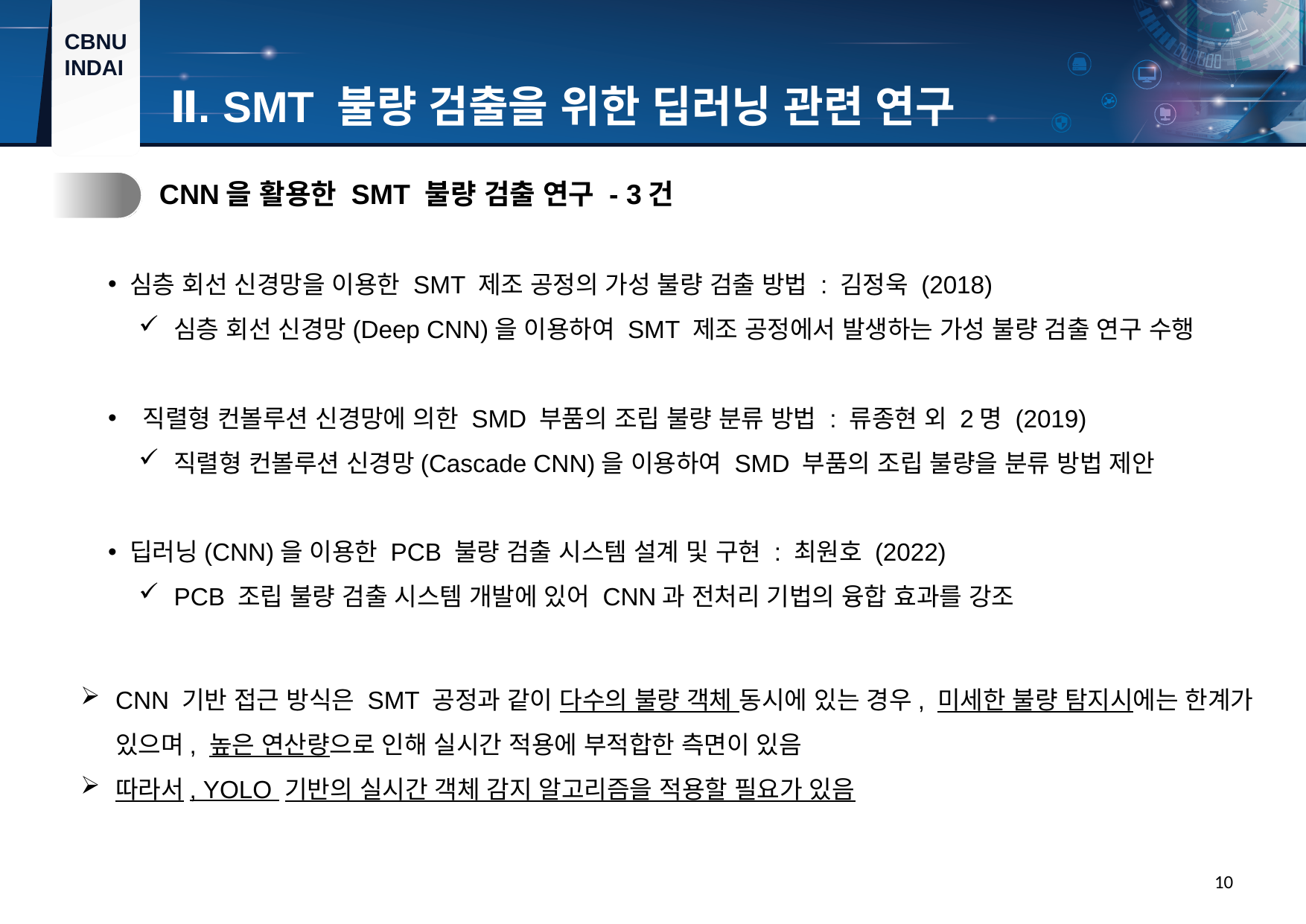

Ⅱ. SMT 불량 검출을 위한 딥러닝 관련 연구

1.
CNN을 활용한 SMT 불량 검출 연구 - 3건
심층 회선 신경망을 이용한 SMT 제조 공정의 가성 불량 검출 방법 : 김정욱 (2018)
심층 회선 신경망(Deep CNN)을 이용하여 SMT 제조 공정에서 발생하는 가성 불량 검출 연구 수행

 직렬형 컨볼루션 신경망에 의한 SMD 부품의 조립 불량 분류 방법 : 류종현 외 2명 (2019)
직렬형 컨볼루션 신경망(Cascade CNN)을 이용하여 SMD 부품의 조립 불량을 분류 방법 제안

딥러닝(CNN)을 이용한 PCB 불량 검출 시스템 설계 및 구현 : 최원호 (2022)
PCB 조립 불량 검출 시스템 개발에 있어 CNN과 전처리 기법의 융합 효과를 강조
CNN 기반 접근 방식은 SMT 공정과 같이 다수의 불량 객체 동시에 있는 경우, 미세한 불량 탐지시에는 한계가 있으며, 높은 연산량으로 인해 실시간 적용에 부적합한 측면이 있음
따라서, YOLO 기반의 실시간 객체 감지 알고리즘을 적용할 필요가 있음
10